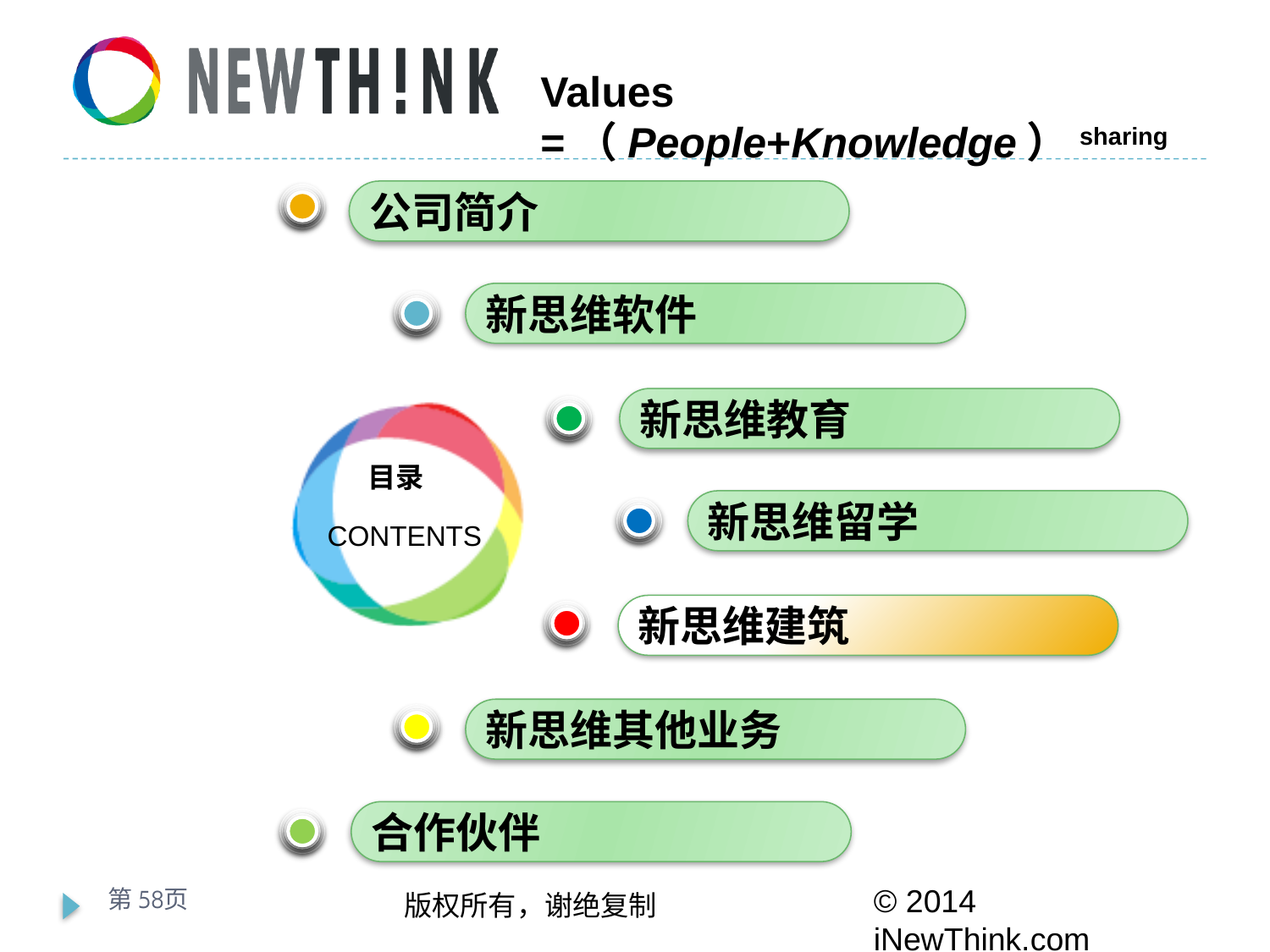

公司简介

新思维软件

新思维教育

新思维留学

新思维建筑

新思维其他业务

合作伙伴

第58页